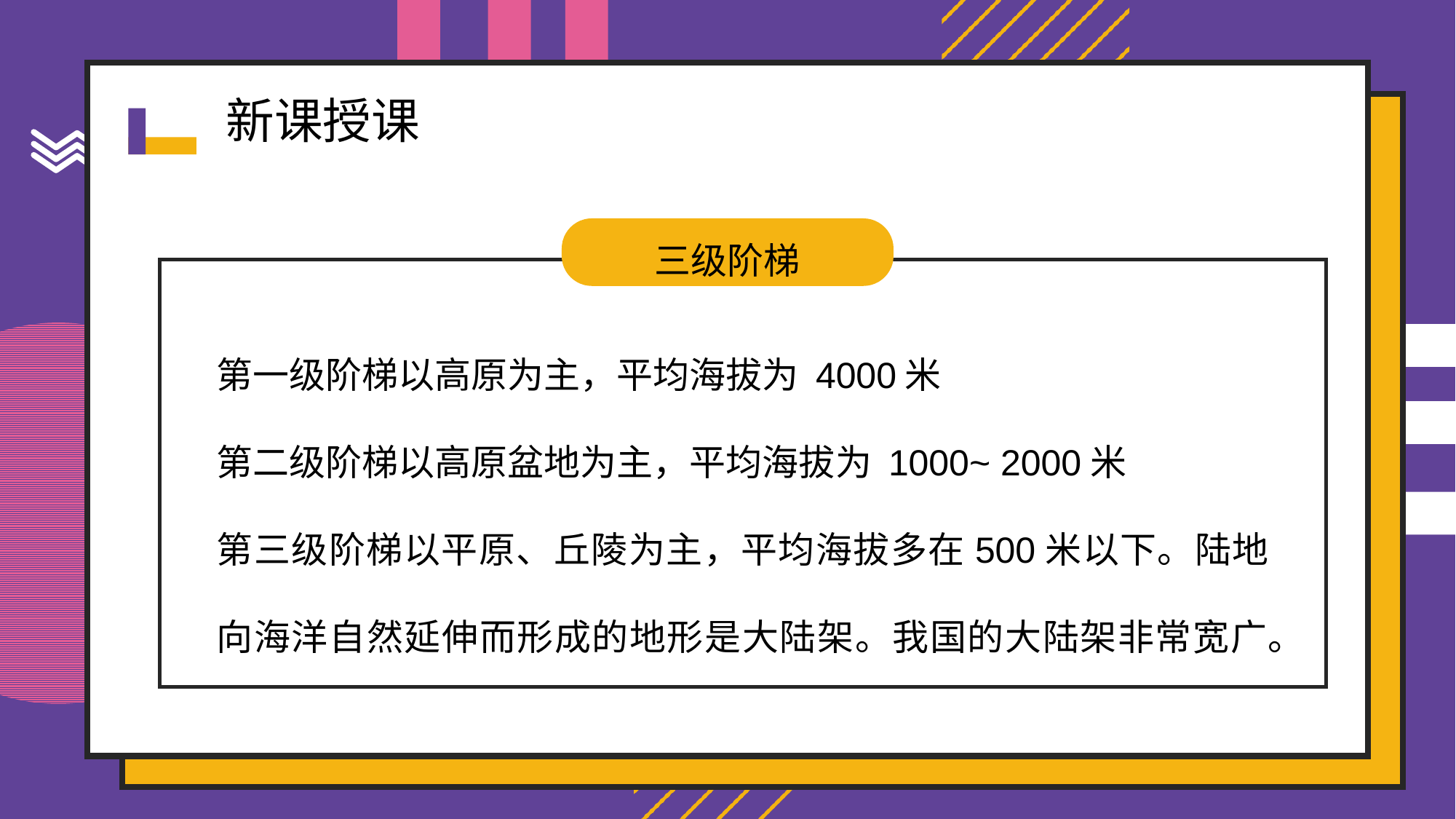

三级阶梯

第一级阶梯以高原为主，平均海拔为 4000米
第二级阶梯以高原盆地为主，平均海拔为 1000~ 2000米
第三级阶梯以平原、丘陵为主，平均海拔多在500米以下。陆地向海洋自然延伸而形成的地形是大陆架。我国的大陆架非常宽广。